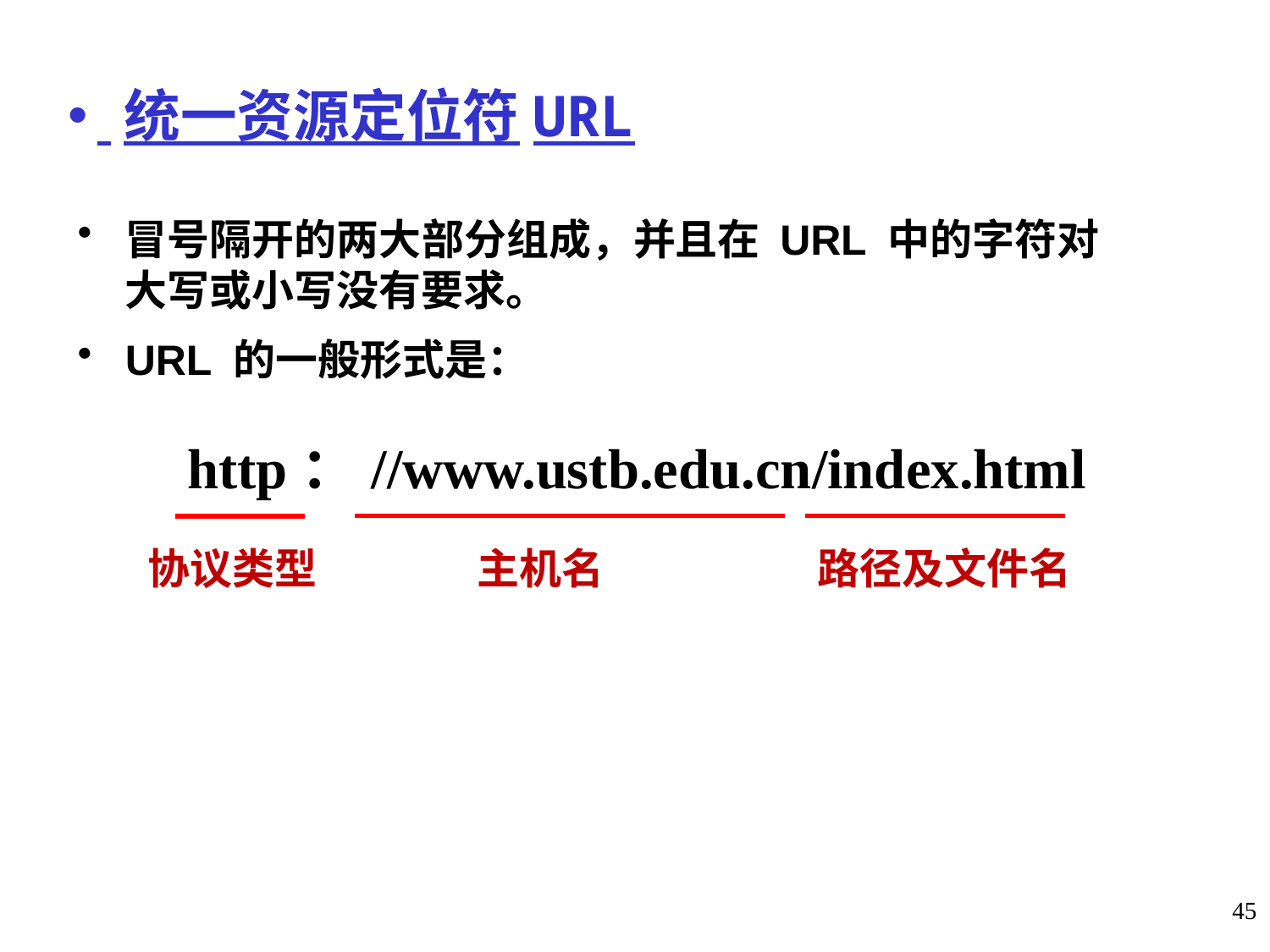

统一资源定位符URL
冒号隔开的两大部分组成，并且在 URL 中的字符对大写或小写没有要求。
URL 的一般形式是：
http：//www.ustb.edu.cn/index.html
协议类型
主机名
路径及文件名
45